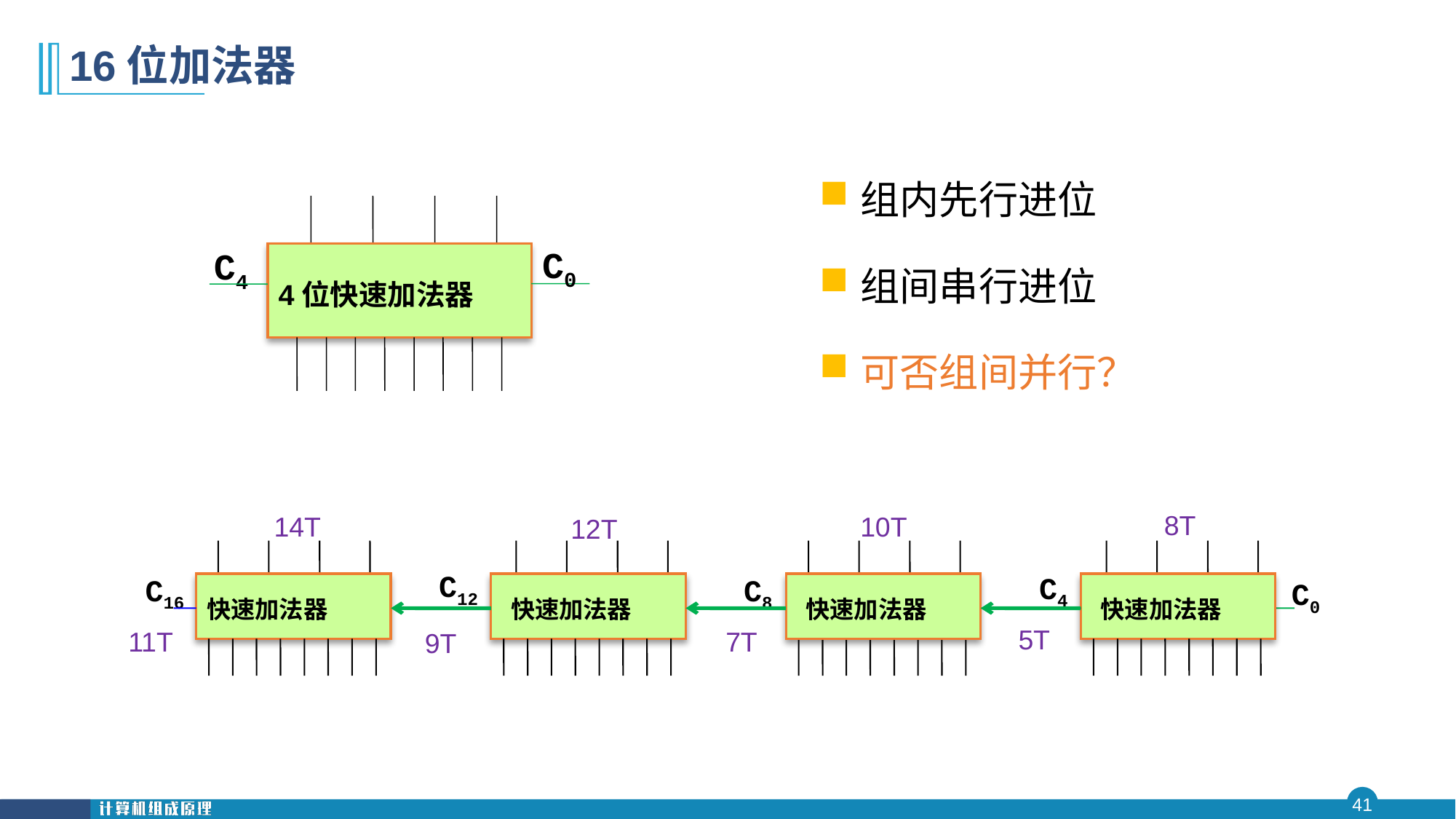

# 16位加法器
组内先行进位
组间串行进位
可否组间并行？

C0
C4
4位快速加法器

8T
10T
14T
12T

C16

快速加法器

C12

 快速加法器

C8

 快速加法器

C4
C0
 快速加法器

5T
7T
11T
9T